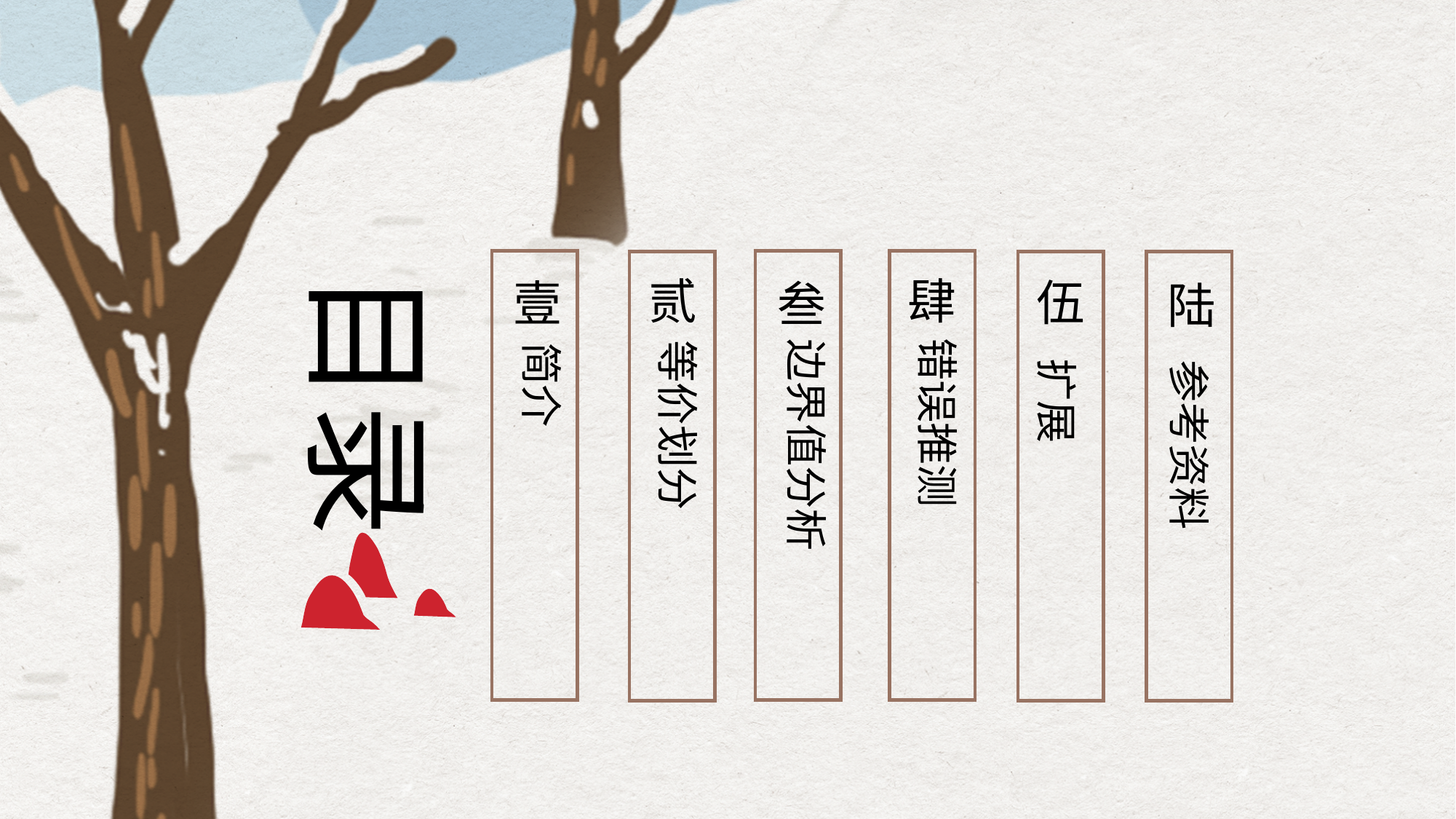

伍
陆
目录
贰
肆
壹
叁
  错误推测
   边界值分析
   等价划分
   简介
扩展
参考资料